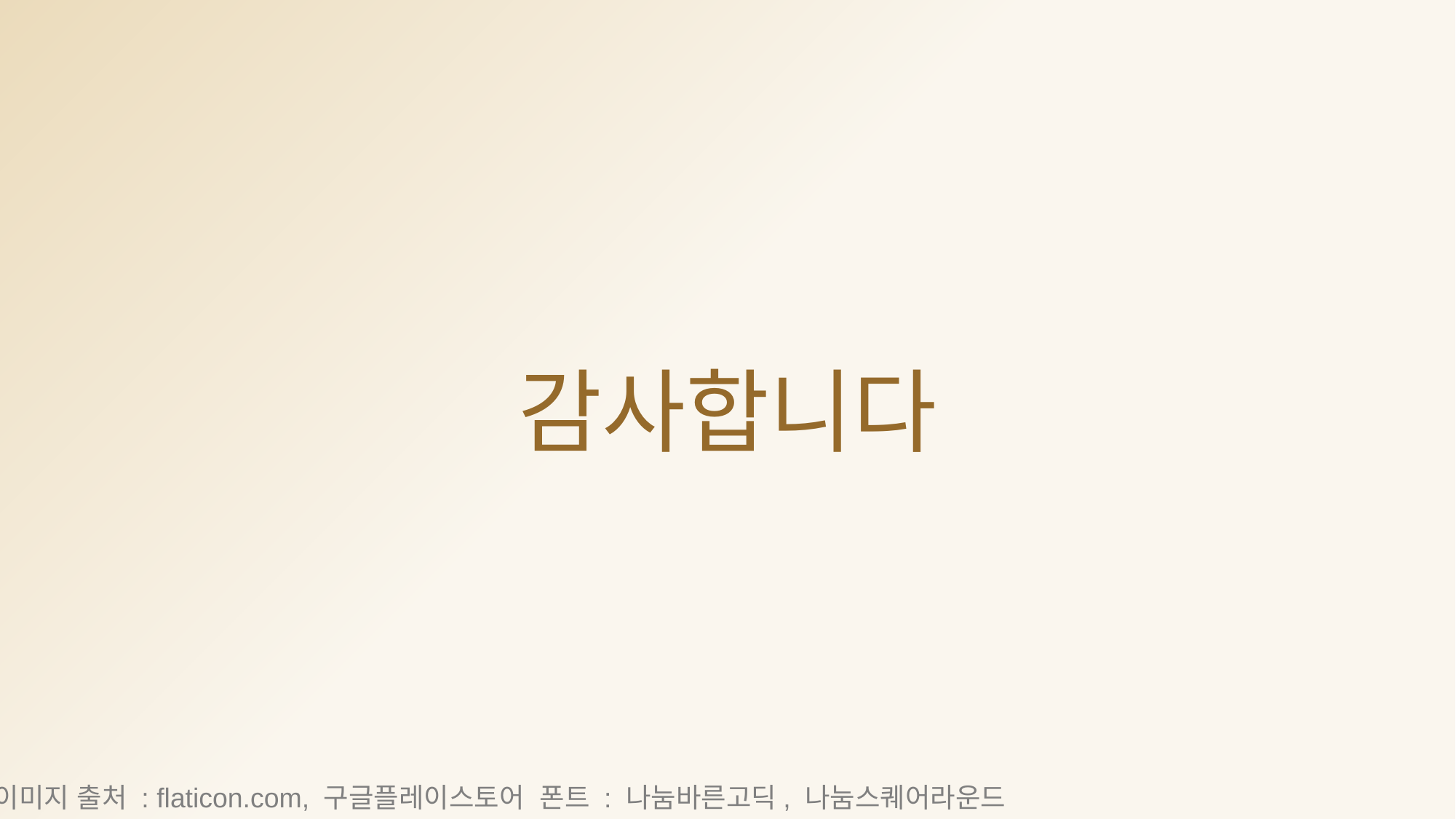

감사합니다
이미지 출처 : flaticon.com, 구글플레이스토어	폰트 : 나눔바른고딕, 나눔스퀘어라운드